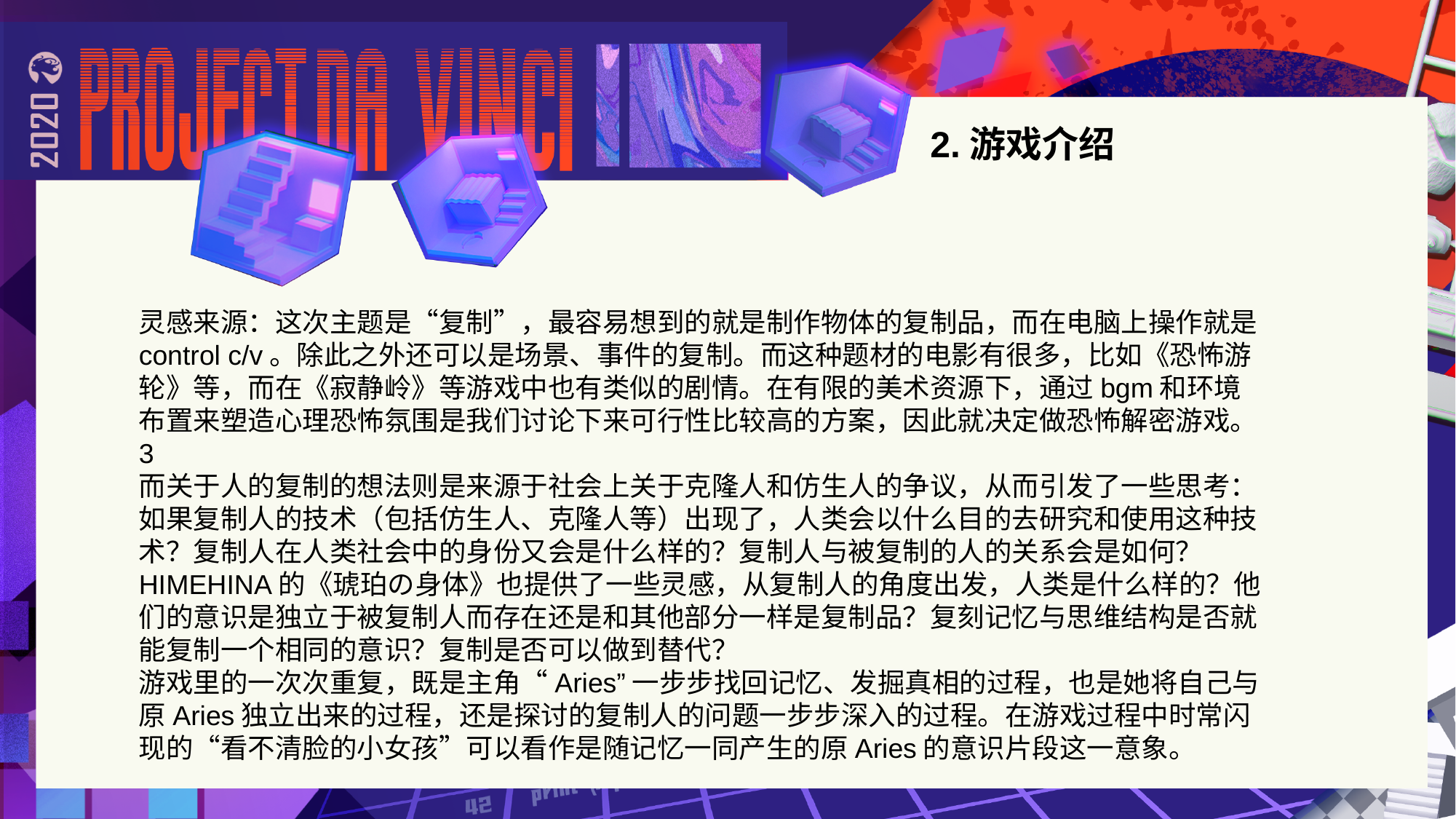

# 2.游戏介绍
灵感来源：这次主题是“复制”，最容易想到的就是制作物体的复制品，而在电脑上操作就是control c/v。除此之外还可以是场景、事件的复制。而这种题材的电影有很多，比如《恐怖游轮》等，而在《寂静岭》等游戏中也有类似的剧情。在有限的美术资源下，通过bgm和环境布置来塑造心理恐怖氛围是我们讨论下来可行性比较高的方案，因此就决定做恐怖解密游戏。
3
而关于人的复制的想法则是来源于社会上关于克隆人和仿生人的争议，从而引发了一些思考：如果复制人的技术（包括仿生人、克隆人等）出现了，人类会以什么目的去研究和使用这种技术？复制人在人类社会中的身份又会是什么样的？复制人与被复制的人的关系会是如何？HIMEHINA的《琥珀の身体》也提供了一些灵感，从复制人的角度出发，人类是什么样的？他们的意识是独立于被复制人而存在还是和其他部分一样是复制品？复刻记忆与思维结构是否就能复制一个相同的意识？复制是否可以做到替代？
游戏里的一次次重复，既是主角“Aries”一步步找回记忆、发掘真相的过程，也是她将自己与原Aries独立出来的过程，还是探讨的复制人的问题一步步深入的过程。在游戏过程中时常闪现的“看不清脸的小女孩”可以看作是随记忆一同产生的原Aries的意识片段这一意象。